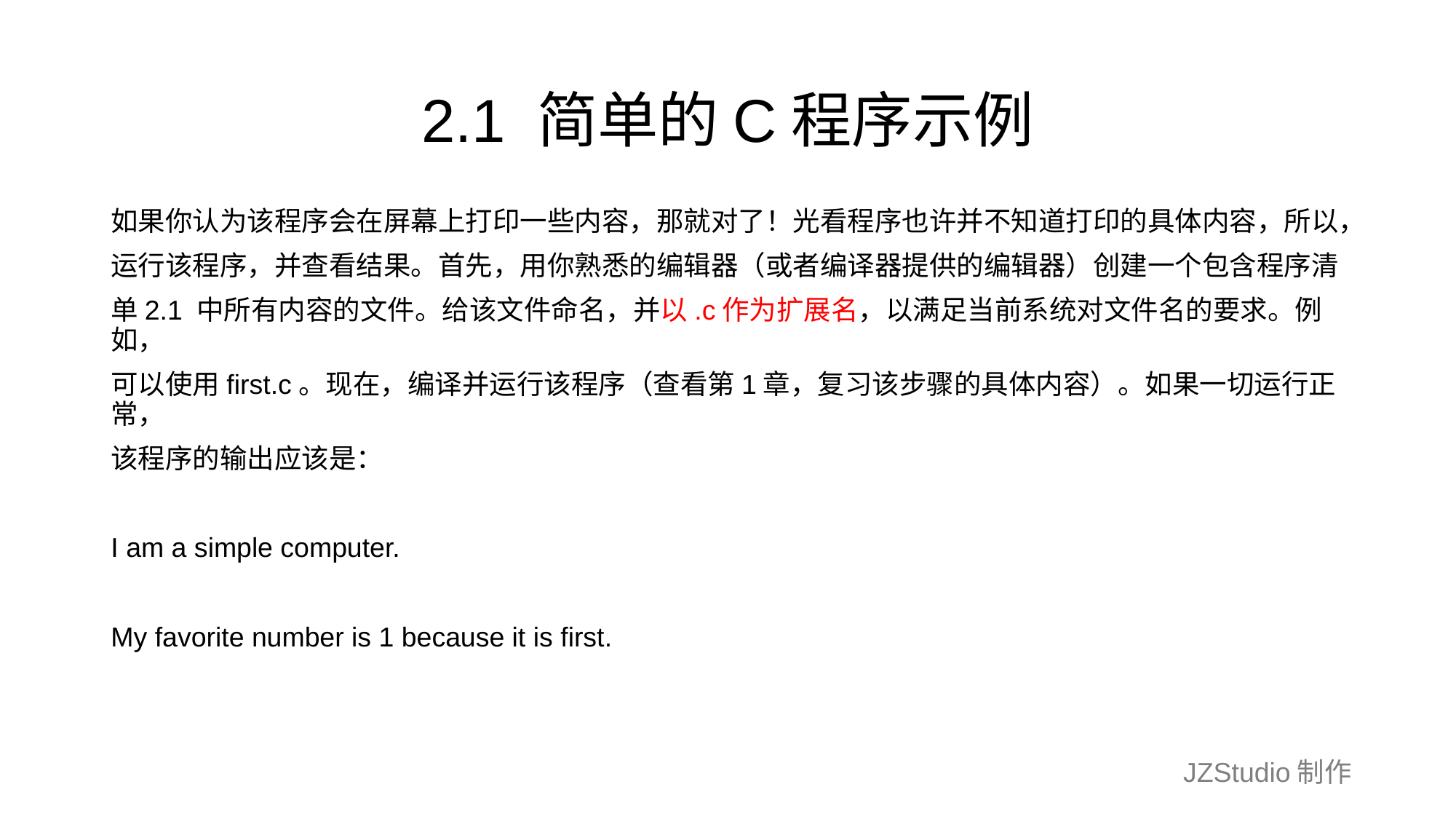

# 2.1 简单的C程序示例
如果你认为该程序会在屏幕上打印一些内容，那就对了！光看程序也许并不知道打印的具体内容，所以，
运行该程序，并查看结果。首先，用你熟悉的编辑器（或者编译器提供的编辑器）创建一个包含程序清
单2.1 中所有内容的文件。给该文件命名，并以.c作为扩展名，以满足当前系统对文件名的要求。例如，
可以使用first.c。现在，编译并运行该程序（查看第1章，复习该步骤的具体内容）。如果一切运行正常，
该程序的输出应该是：

I am a simple computer.

My favorite number is 1 because it is first.